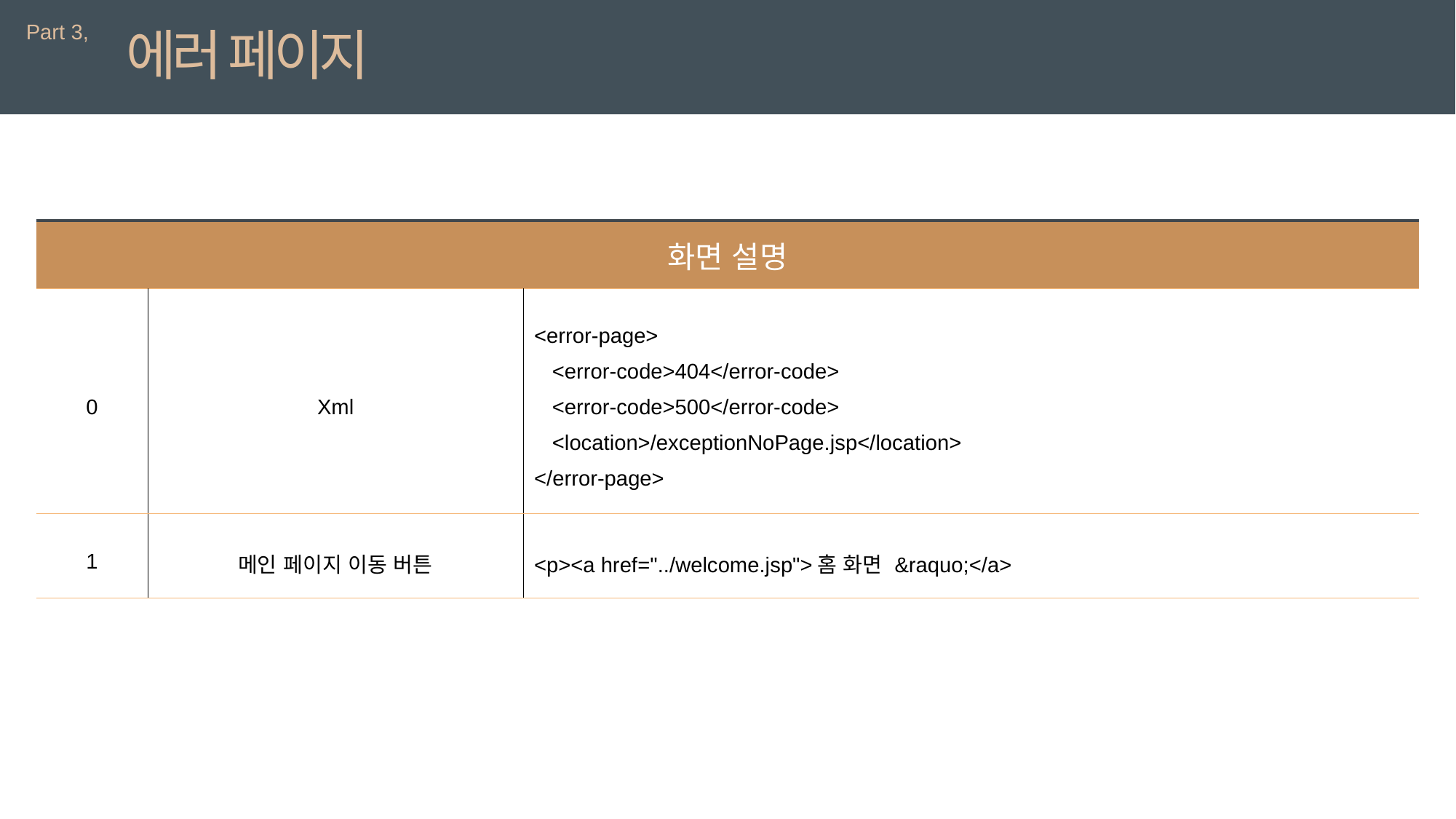

Part 3,
에러 페이지
| 화면 설명 |  |  |
| --- | --- | --- |
| 0 | Xml | <error-page> <error-code>404</error-code> <error-code>500</error-code> <location>/exceptionNoPage.jsp</location> </error-page> |
| 1 | 메인 페이지 이동 버튼 | <p><a href="../welcome.jsp">홈 화면 &raquo;</a> |